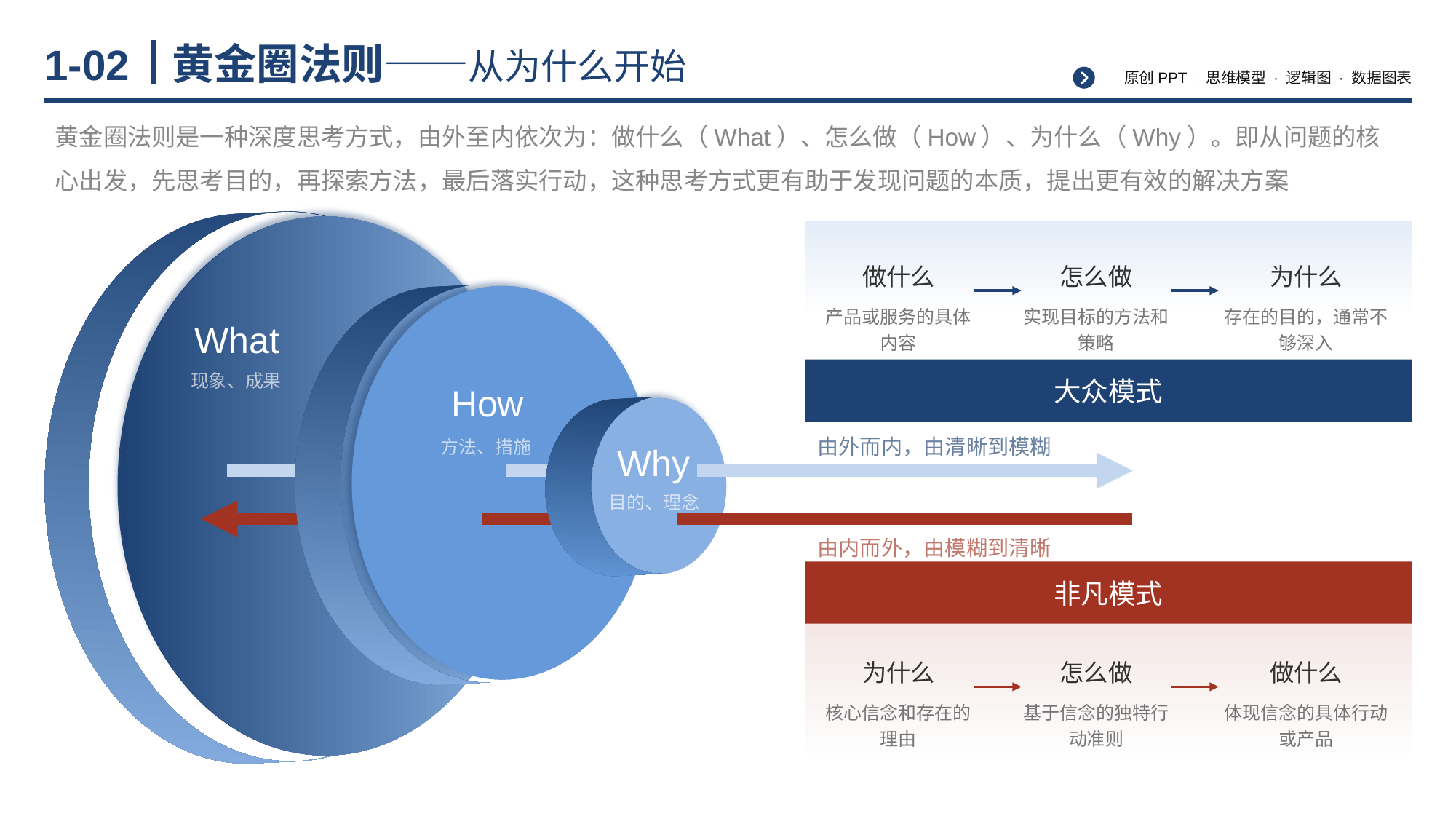

# 黄金圈法则——从为什么开始
1-02
黄金圈法则是一种深度思考方式，由外至内依次为：做什么（What）、怎么做（How）、为什么（Why）。即从问题的核心出发，先思考目的，再探索方法，最后落实行动，这种思考方式更有助于发现问题的本质，提出更有效的解决方案

What
现象、成果
How

方法、措施
Why
目的、理念

做什么
产品或服务的具体内容
怎么做
实现目标的方法和策略
为什么
存在的目的，通常不够深入
大众模式
由外而内，由清晰到模糊
由内而外，由模糊到清晰

非凡模式
为什么
核心信念和存在的理由
怎么做
基于信念的独特行动准则
做什么
体现信念的具体行动或产品